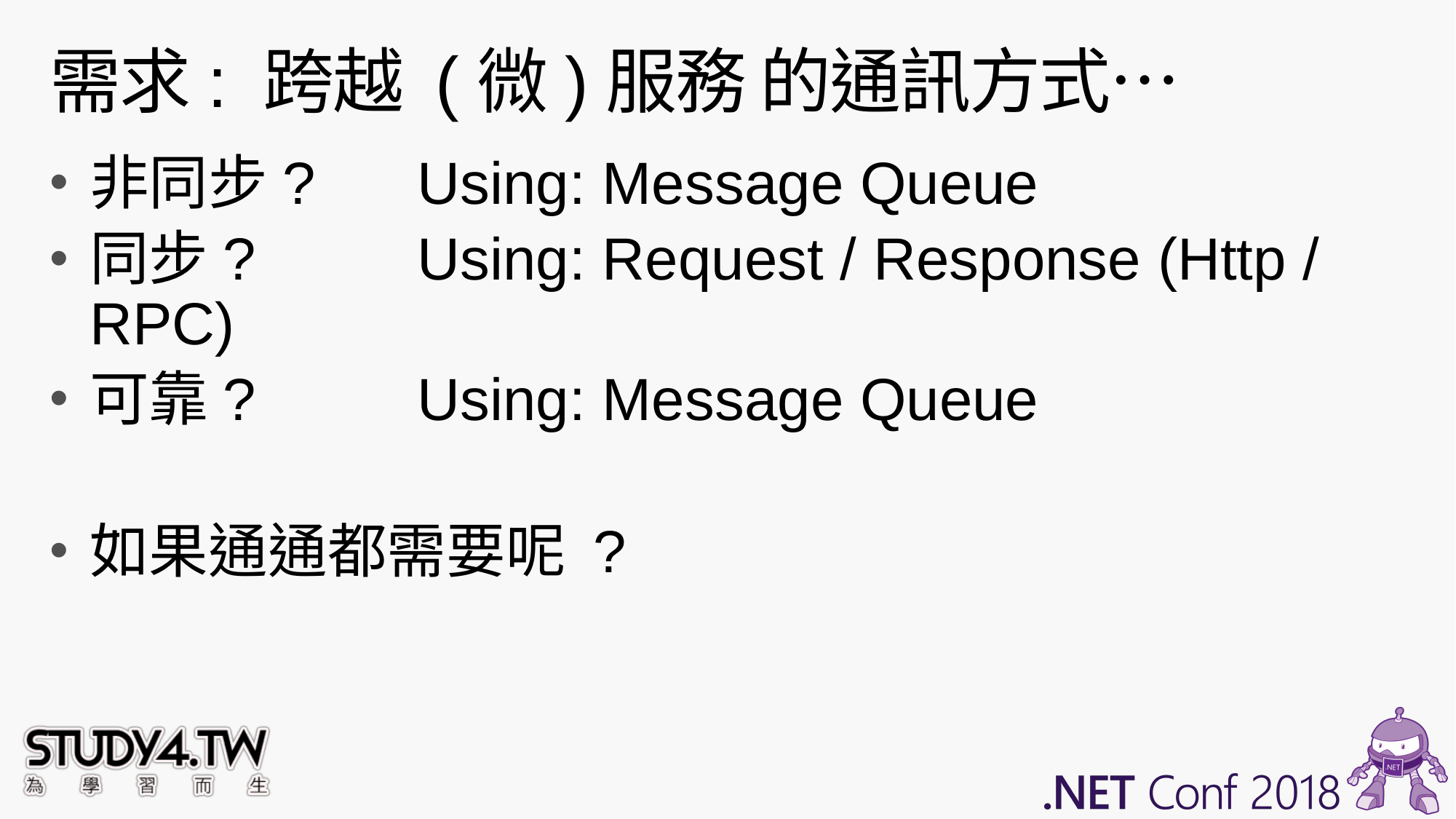

# 需求: 跨越 (微)服務 的通訊方式…
非同步? 	Using: Message Queue
同步?		Using: Request / Response (Http / RPC)
可靠?		Using: Message Queue

如果通通都需要呢 ?